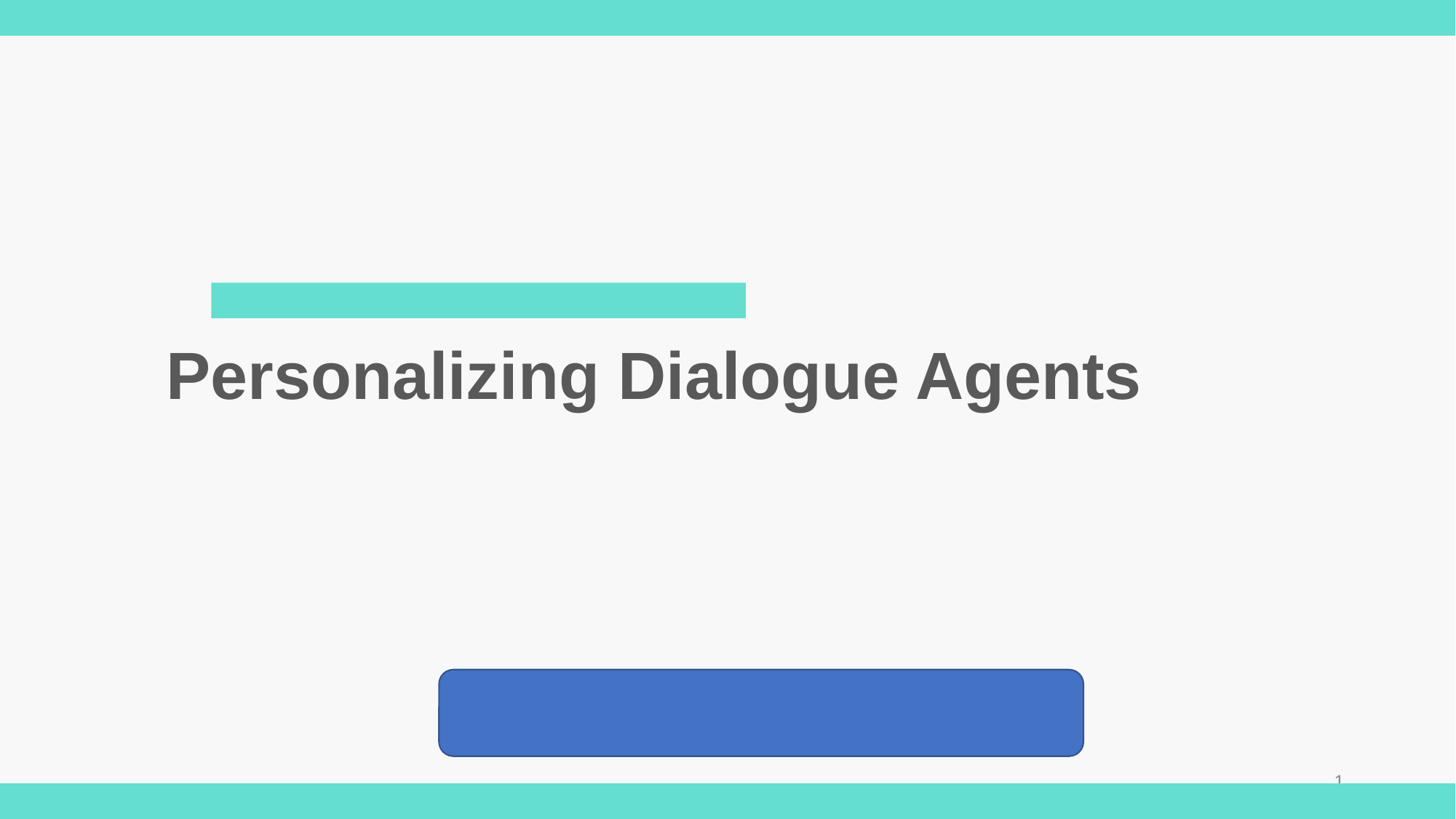

Personalizing Dialogue Agents

Prof. | 이경호 교수님
 T.A. | 김동현 조교님
      Team | 위키봇
Member | 신준호, 이혜지, 최민수
1